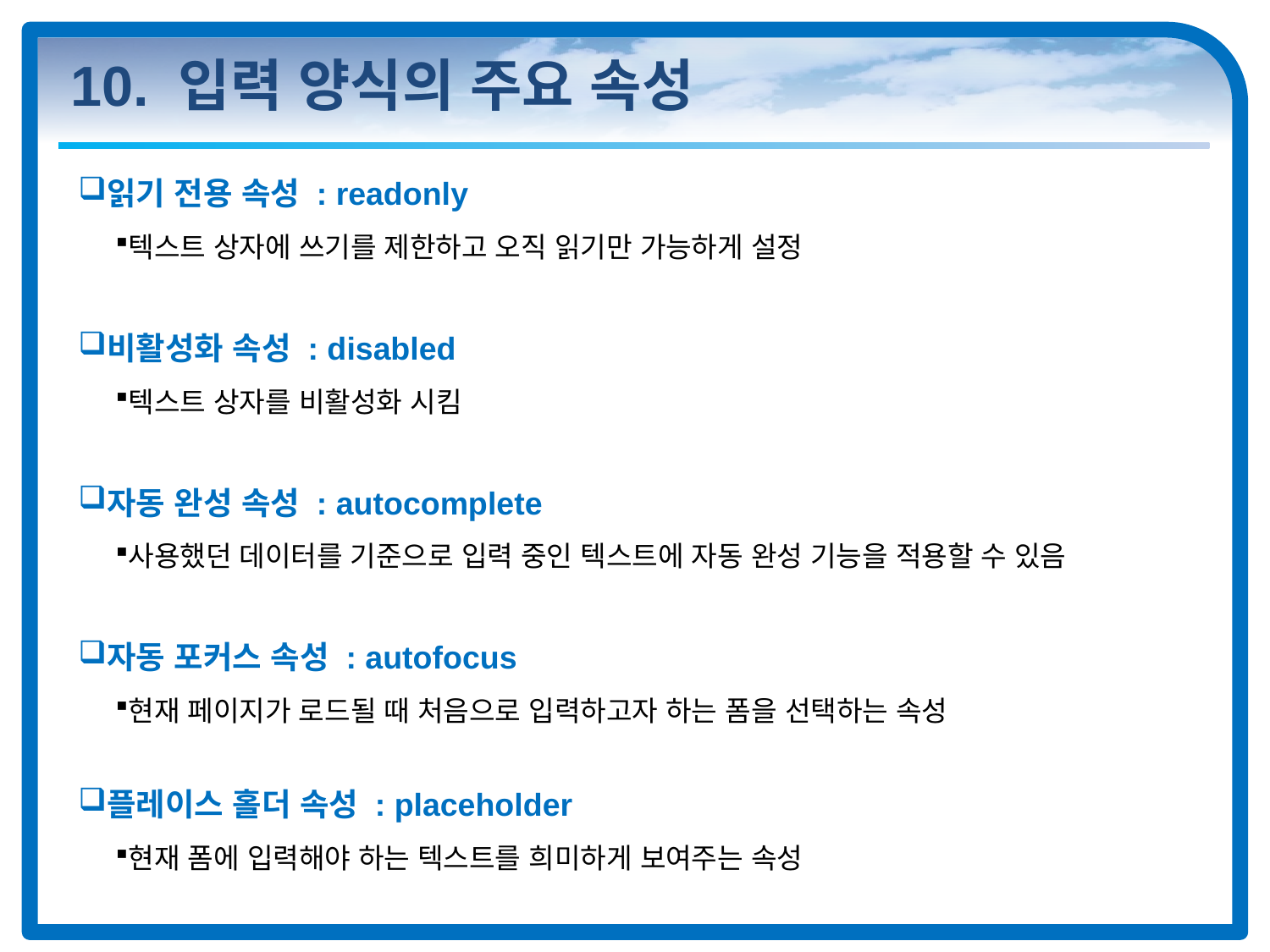

# 10. 입력 양식의 주요 속성
읽기 전용 속성 : readonly
텍스트 상자에 쓰기를 제한하고 오직 읽기만 가능하게 설정

비활성화 속성 : disabled
텍스트 상자를 비활성화 시킴

자동 완성 속성 : autocomplete
사용했던 데이터를 기준으로 입력 중인 텍스트에 자동 완성 기능을 적용할 수 있음

자동 포커스 속성 : autofocus
현재 페이지가 로드될 때 처음으로 입력하고자 하는 폼을 선택하는 속성

플레이스 홀더 속성 : placeholder
현재 폼에 입력해야 하는 텍스트를 희미하게 보여주는 속성